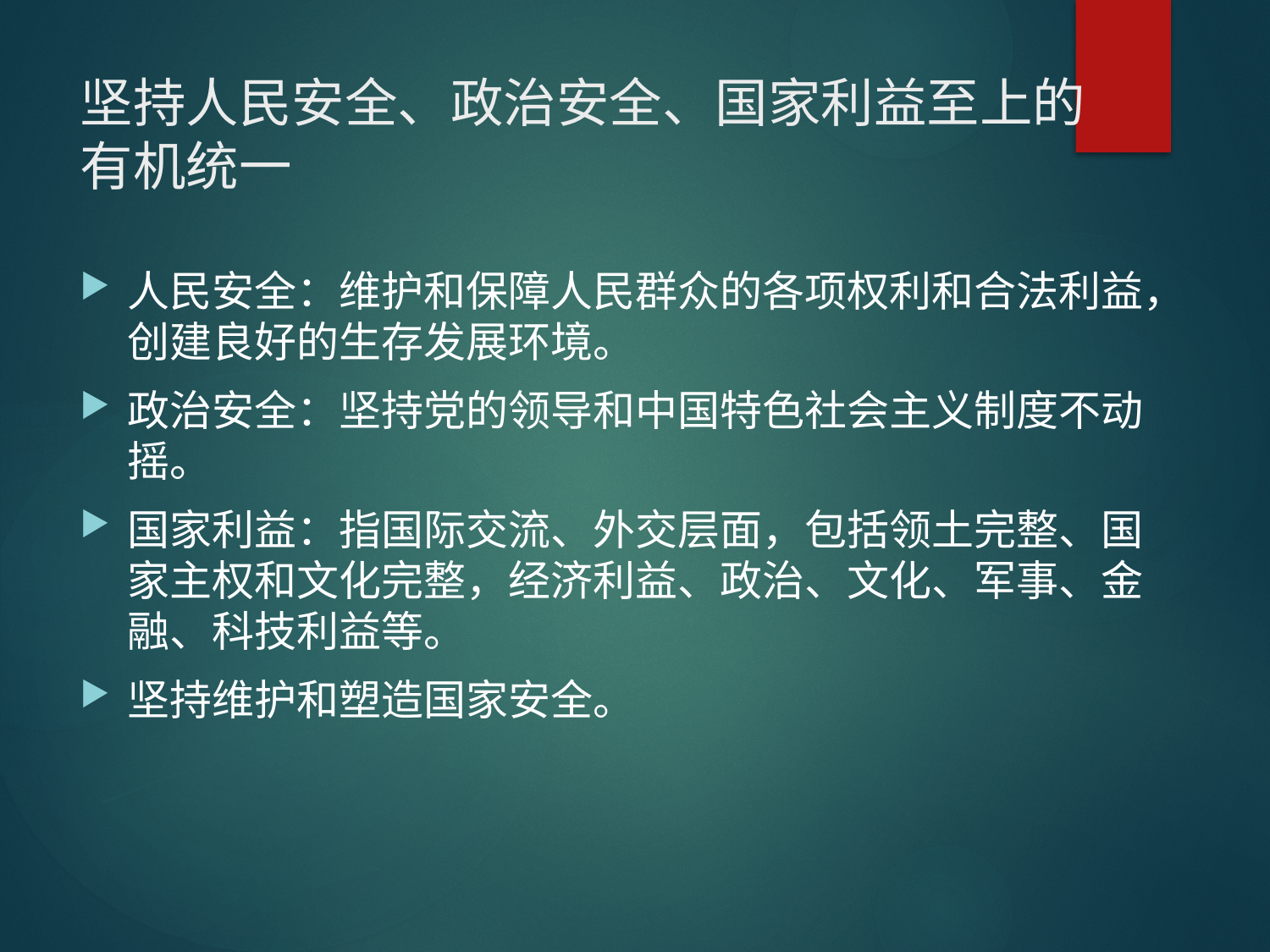

# 坚持人民安全、政治安全、国家利益至上的有机统一
人民安全：维护和保障人民群众的各项权利和合法利益，创建良好的生存发展环境。
政治安全：坚持党的领导和中国特色社会主义制度不动摇。
国家利益：指国际交流、外交层面，包括领土完整、国家主权和文化完整，经济利益、政治、文化、军事、金融、科技利益等。
坚持维护和塑造国家安全。